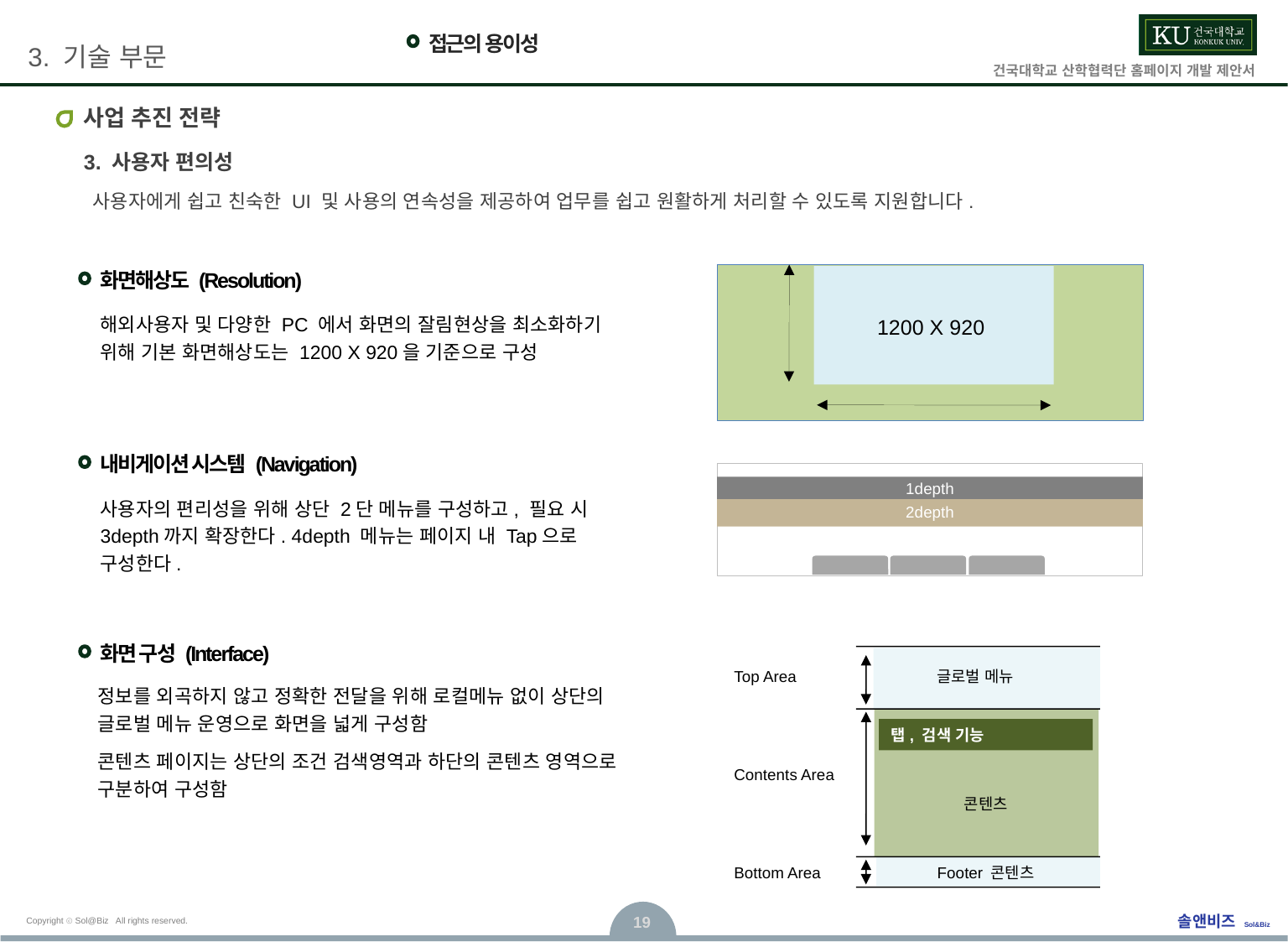

접근의 용이성

# 사업 추진 전략
3. 사용자 편의성
사용자에게 쉽고 친숙한 UI 및 사용의 연속성을 제공하여 업무를 쉽고 원활하게 처리할 수 있도록 지원합니다.
화면해상도 (Resolution)

해외사용자 및 다양한 PC 에서 화면의 잘림현상을 최소화하기 위해 기본 화면해상도는 1200 X 920을 기준으로 구성
1200 X 920
내비게이션 시스템 (Navigation)

1depth
2depth

사용자의 편리성을 위해 상단 2단 메뉴를 구성하고, 필요 시 3depth까지 확장한다. 4depth 메뉴는 페이지 내 Tap으로 구성한다.
화면 구성 (Interface)

Top Area
글로벌 메뉴
탭, 검색 기능
Contents Area
콘텐츠
Bottom Area
Footer 콘텐츠
정보를 외곡하지 않고 정확한 전달을 위해 로컬메뉴 없이 상단의 글로벌 메뉴 운영으로 화면을 넓게 구성함
콘텐츠 페이지는 상단의 조건 검색영역과 하단의 콘텐츠 영역으로 구분하여 구성함